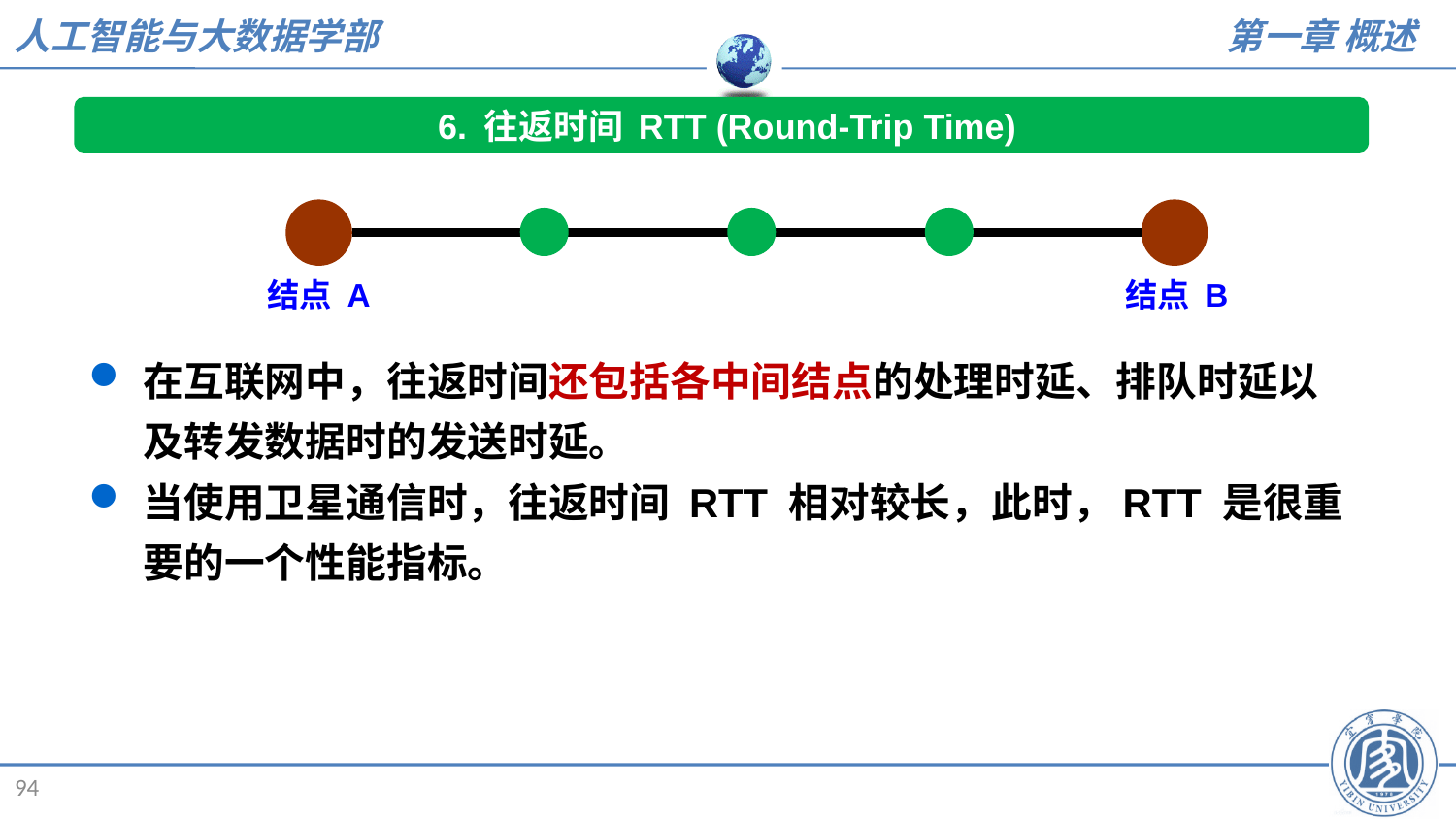

6. 往返时间 RTT (Round-Trip Time)

在互联网中，往返时间还包括各中间结点的处理时延、排队时延以及转发数据时的发送时延。
当使用卫星通信时，往返时间 RTT 相对较长，此时，RTT 是很重要的一个性能指标。

结点 A
结点 B
94